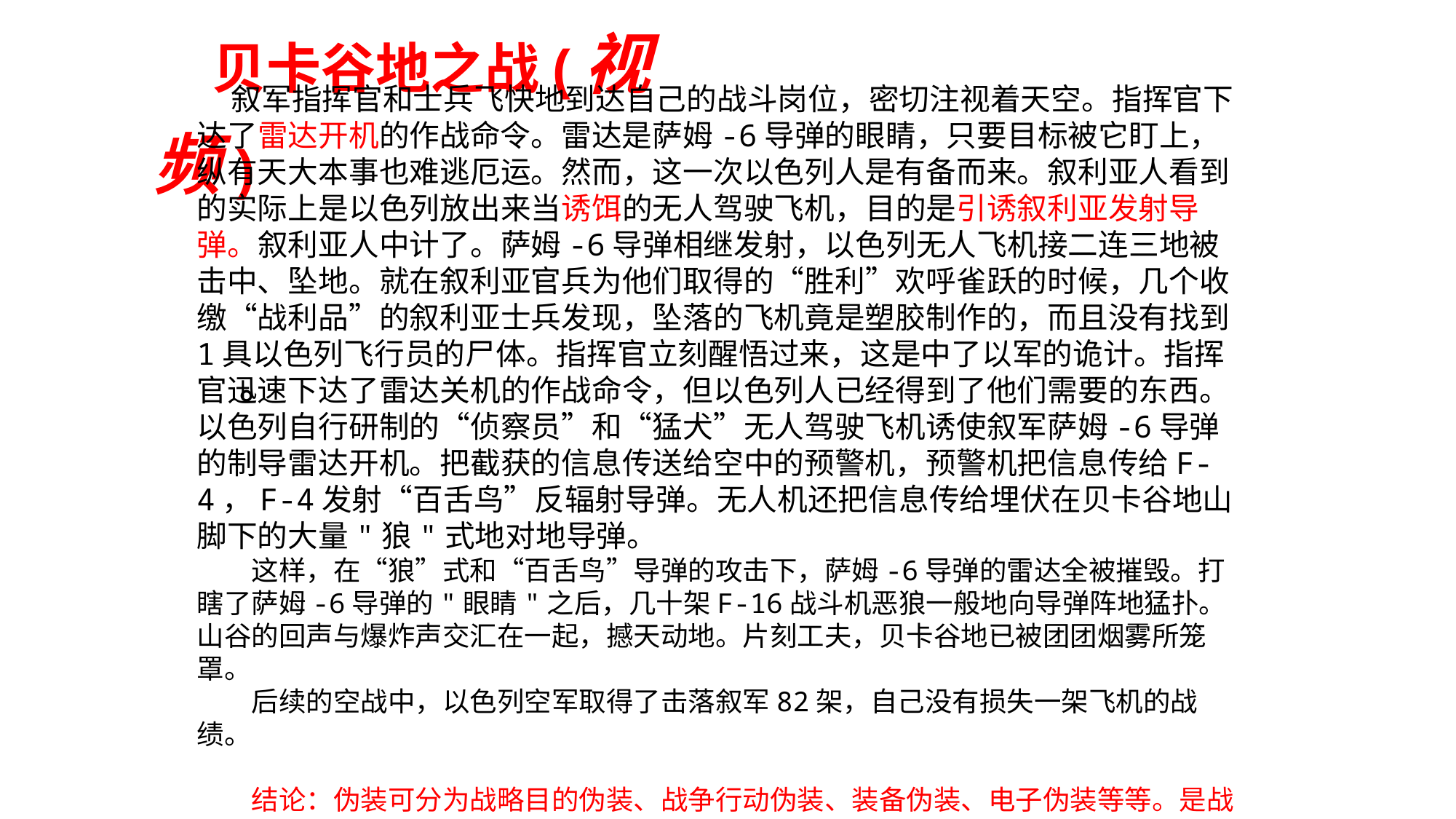

贝卡谷地之战(视频)
    叙军指挥官和士兵飞快地到达自己的战斗岗位，密切注视着天空。指挥官下达了雷达开机的作战命令。雷达是萨姆-6导弹的眼睛，只要目标被它盯上，纵有天大本事也难逃厄运。然而，这一次以色列人是有备而来。叙利亚人看到的实际上是以色列放出来当诱饵的无人驾驶飞机，目的是引诱叙利亚发射导弹。叙利亚人中计了。萨姆-6导弹相继发射，以色列无人飞机接二连三地被击中、坠地。就在叙利亚官兵为他们取得的“胜利”欢呼雀跃的时候，几个收缴“战利品”的叙利亚士兵发现，坠落的飞机竟是塑胶制作的，而且没有找到1具以色列飞行员的尸体。指挥官立刻醒悟过来，这是中了以军的诡计。指挥官迅速下达了雷达关机的作战命令，但以色列人已经得到了他们需要的东西。
以色列自行研制的“侦察员”和“猛犬”无人驾驶飞机诱使叙军萨姆-6导弹的制导雷达开机。把截获的信息传送给空中的预警机，预警机把信息传给F-4，F-4发射“百舌鸟”反辐射导弹。无人机还把信息传给埋伏在贝卡谷地山脚下的大量"狼"式地对地导弹。
这样，在“狼”式和“百舌鸟”导弹的攻击下，萨姆-6导弹的雷达全被摧毁。打瞎了萨姆-6导弹的"眼睛"之后，几十架F-16战斗机恶狼一般地向导弹阵地猛扑。山谷的回声与爆炸声交汇在一起，撼天动地。片刻工夫，贝卡谷地已被团团烟雾所笼罩。
后续的空战中，以色列空军取得了击落叙军82架，自己没有损失一架飞机的战绩。

结论：伪装可分为战略目的伪装、战争行动伪装、装备伪装、电子伪装等等。是战争欺骗的主要手段。在战争中采用伪装取胜非常重要。

。